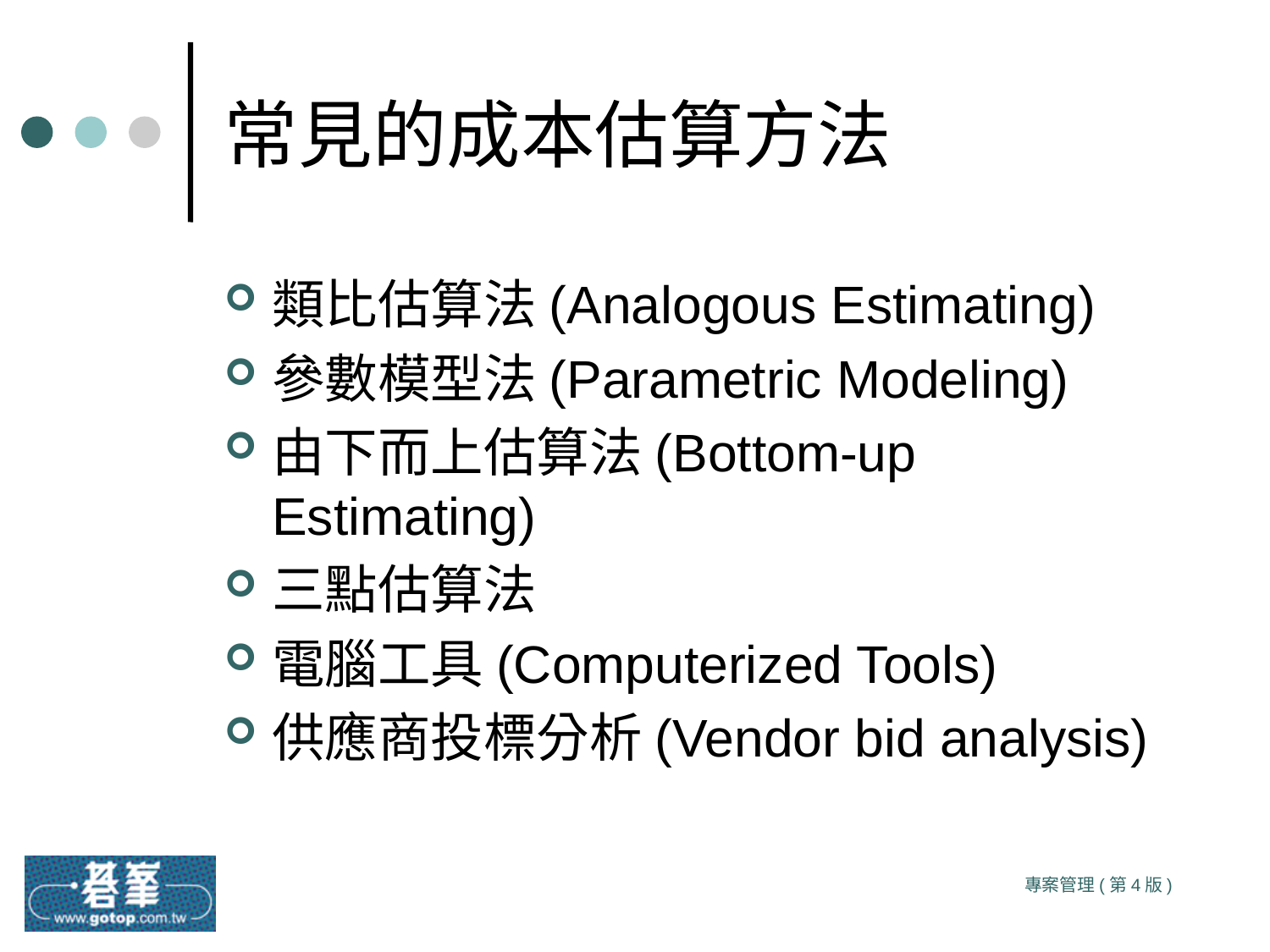

# 常見的成本估算方法
類比估算法(Analogous Estimating)
參數模型法(Parametric Modeling)
由下而上估算法(Bottom-up Estimating)
三點估算法
電腦工具(Computerized Tools)
供應商投標分析(Vendor bid analysis)
專案管理(第4版)